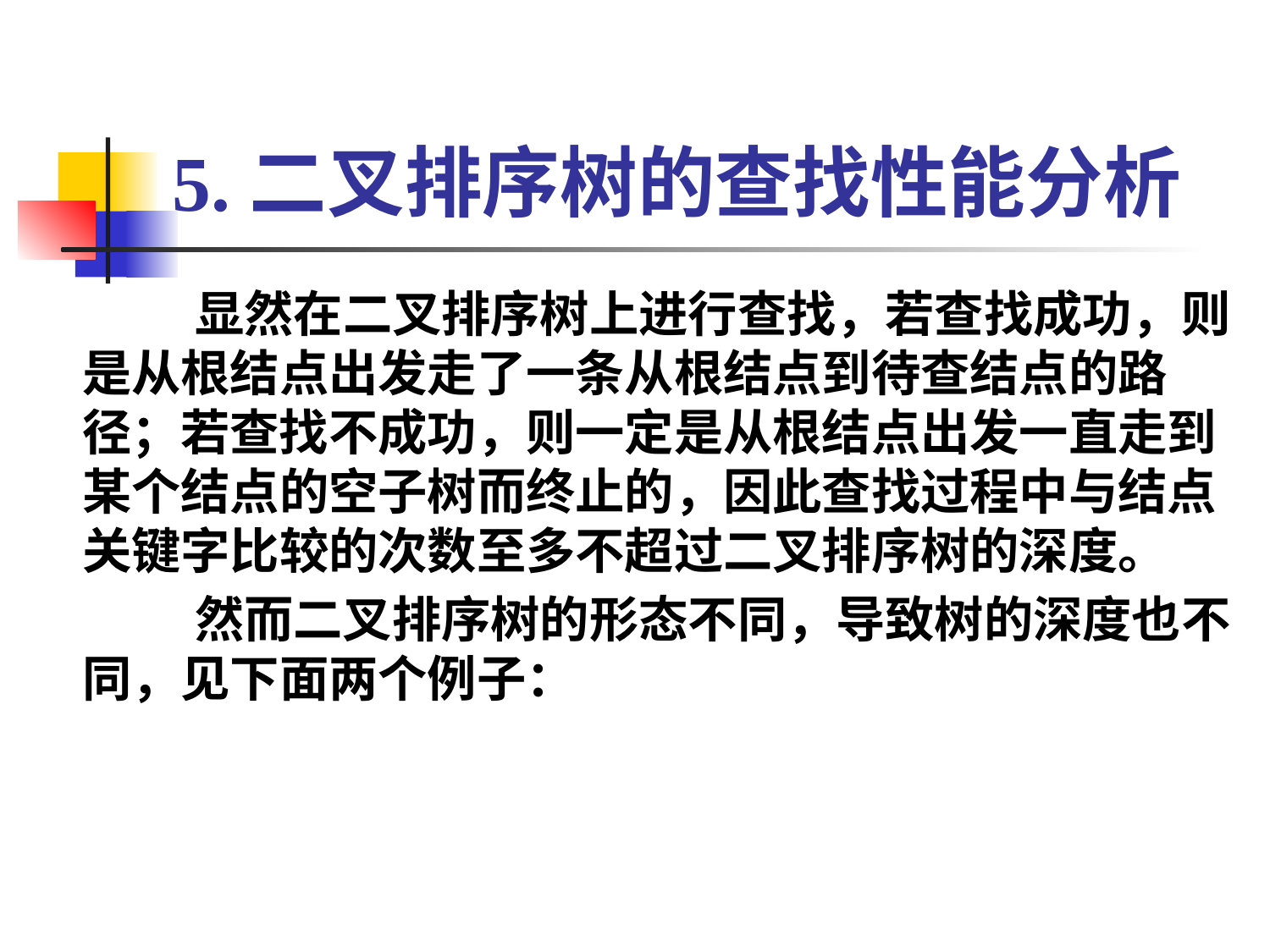

# 5.二叉排序树的查找性能分析
显然在二叉排序树上进行查找，若查找成功，则是从根结点出发走了一条从根结点到待查结点的路径；若查找不成功，则一定是从根结点出发一直走到某个结点的空子树而终止的，因此查找过程中与结点关键字比较的次数至多不超过二叉排序树的深度。
然而二叉排序树的形态不同，导致树的深度也不同，见下面两个例子：
76